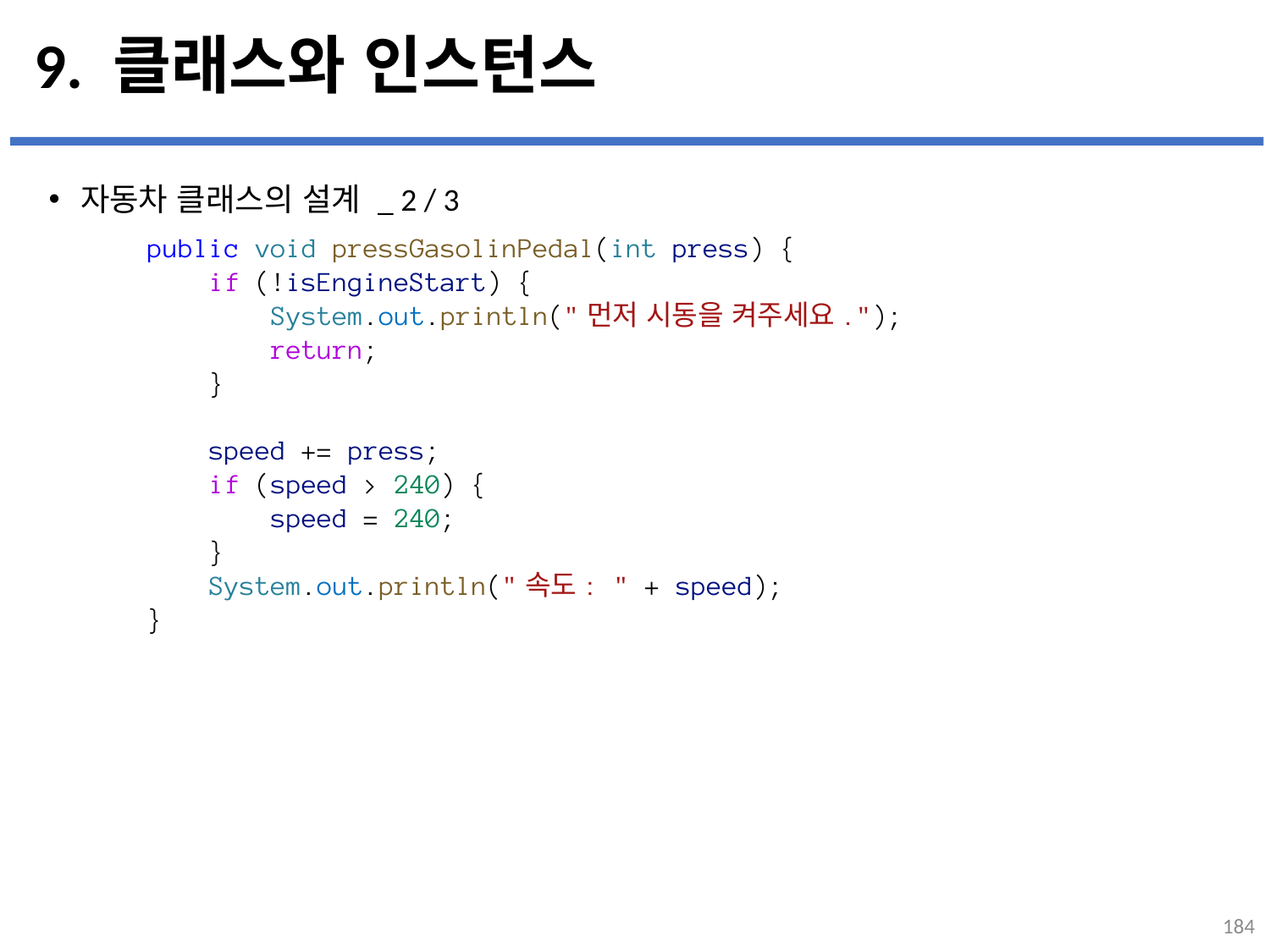

# 9. 클래스와 인스턴스
자동차 클래스의 설계 _ 2 / 3
...

설명
    public void pressGasolinPedal(int press) {
        if (!isEngineStart) {
            System.out.println("먼저 시동을 켜주세요.");
            return;
        }

        speed += press;
        if (speed > 240) {
            speed = 240;
        }
        System.out.println("속도: " + speed);
    }
184